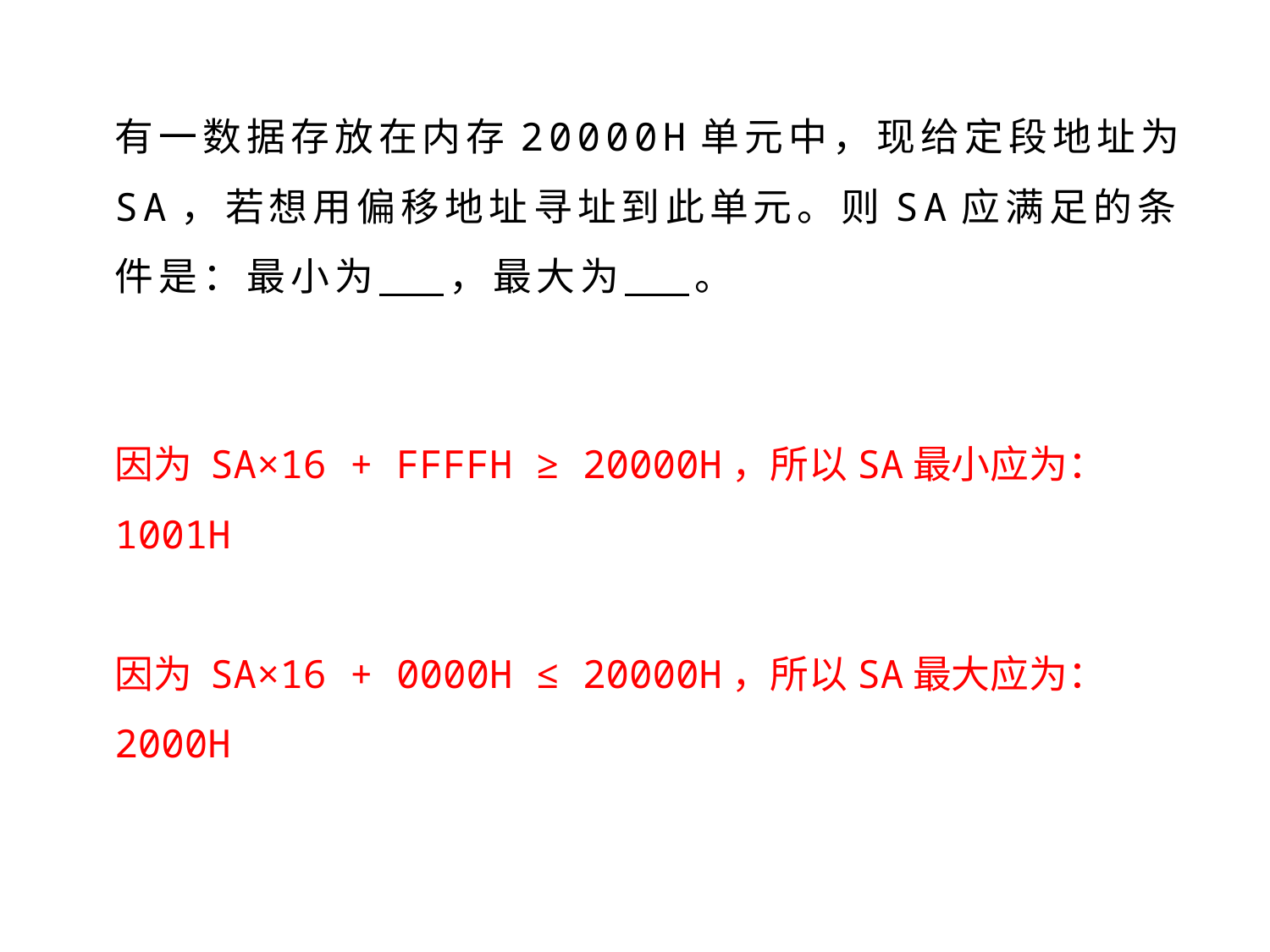

有一数据存放在内存20000H单元中，现给定段地址为SA，若想用偏移地址寻址到此单元。则SA应满足的条件是：最小为     ，最大为     。
因为 SA×16 + FFFFH ≥ 20000H，所以SA最小应为：1001H

因为 SA×16 + 0000H ≤ 20000H，所以SA最大应为：2000H